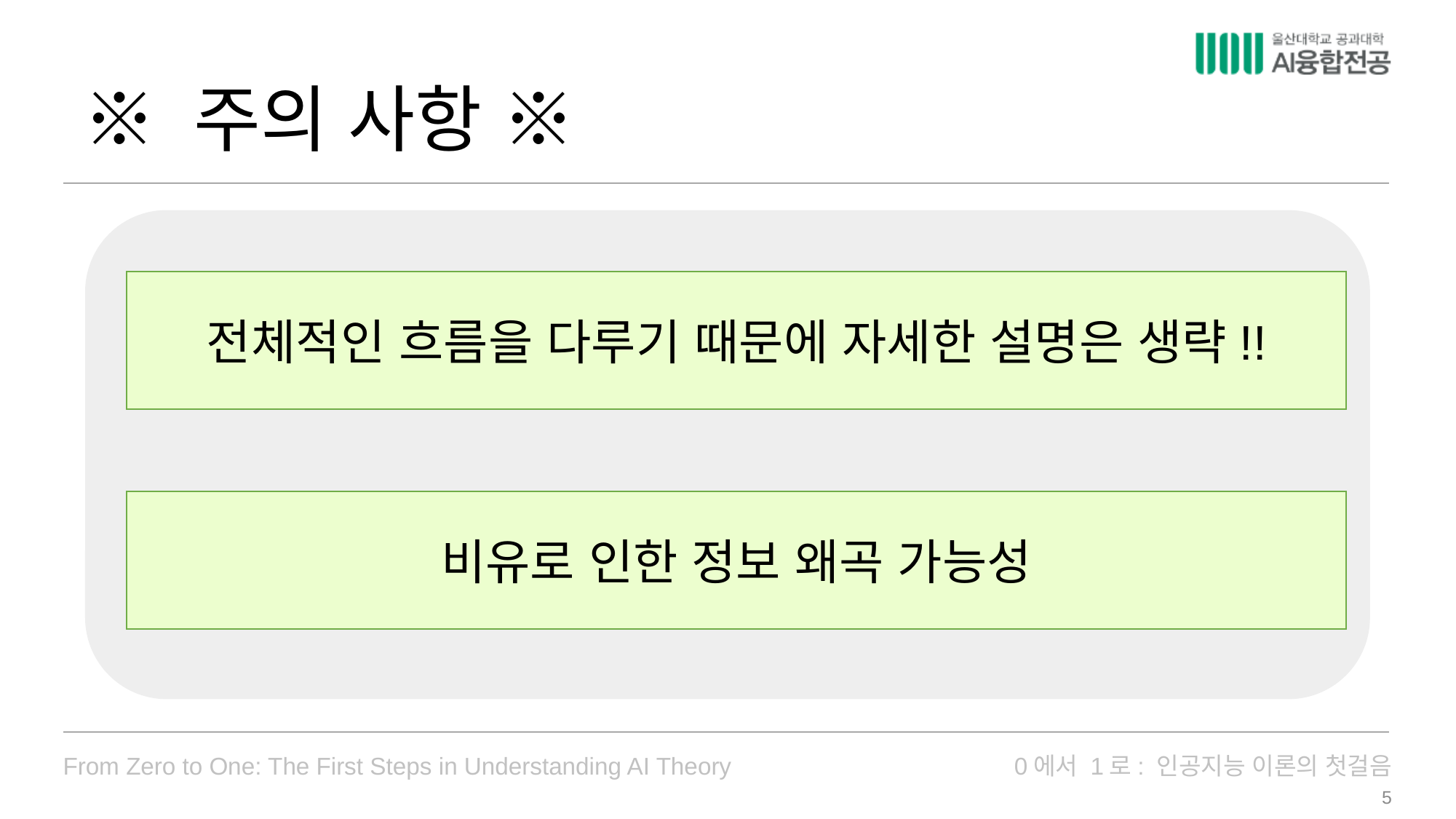

# ※ 주의 사항 ※

전체적인 흐름을 다루기 때문에 자세한 설명은 생략!!
비유로 인한 정보 왜곡 가능성
5